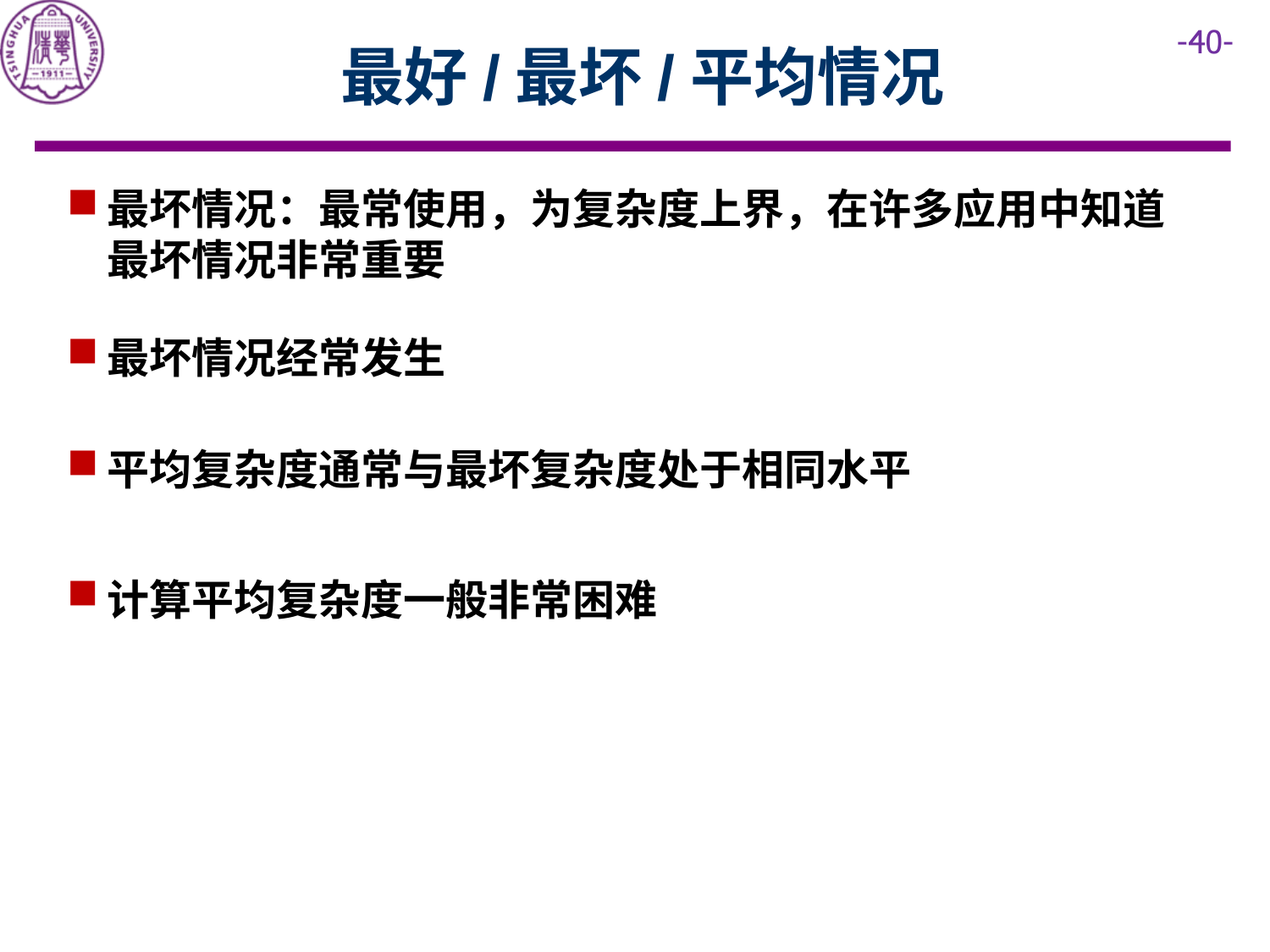

# 最好/最坏/平均情况
最坏情况：最常使用，为复杂度上界，在许多应用中知道最坏情况非常重要
最坏情况经常发生
平均复杂度通常与最坏复杂度处于相同水平
计算平均复杂度一般非常困难